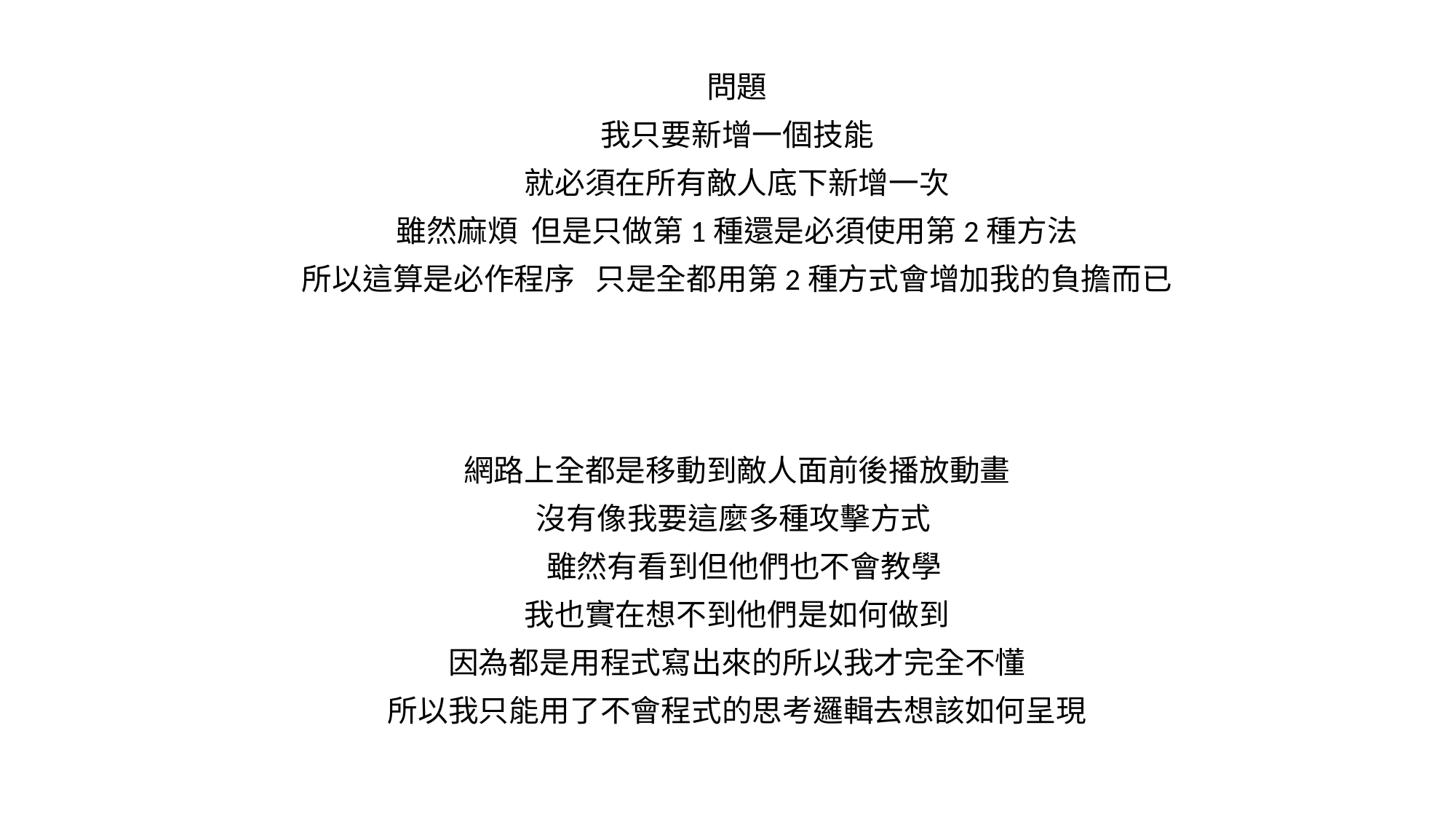

問題
我只要新增一個技能
就必須在所有敵人底下新增一次
雖然麻煩  但是只做第1種還是必須使用第2種方法
所以這算是必作程序   只是全都用第2種方式會增加我的負擔而已

網路上全都是移動到敵人面前後播放動畫
沒有像我要這麼多種攻擊方式
   雖然有看到但他們也不會教學
我也實在想不到他們是如何做到
因為都是用程式寫出來的所以我才完全不懂
所以我只能用了不會程式的思考邏輯去想該如何呈現